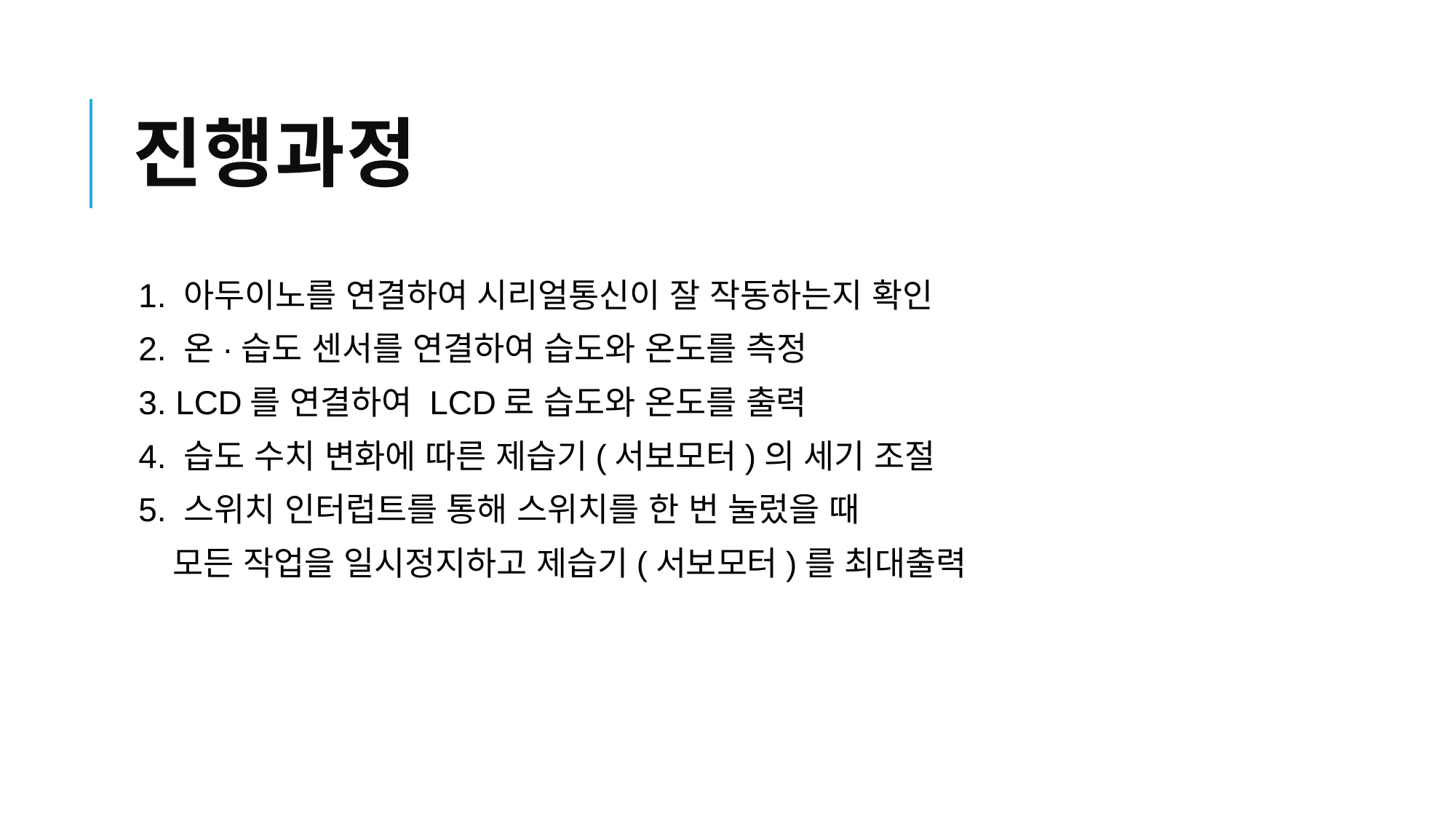

# 진행과정
1. 아두이노를 연결하여 시리얼통신이 잘 작동하는지 확인
2. 온·습도 센서를 연결하여 습도와 온도를 측정
3. LCD를 연결하여 LCD로 습도와 온도를 출력
4. 습도 수치 변화에 따른 제습기(서보모터)의 세기 조절
5. 스위치 인터럽트를 통해 스위치를 한 번 눌렀을 때
    모든 작업을 일시정지하고 제습기(서보모터)를 최대출력